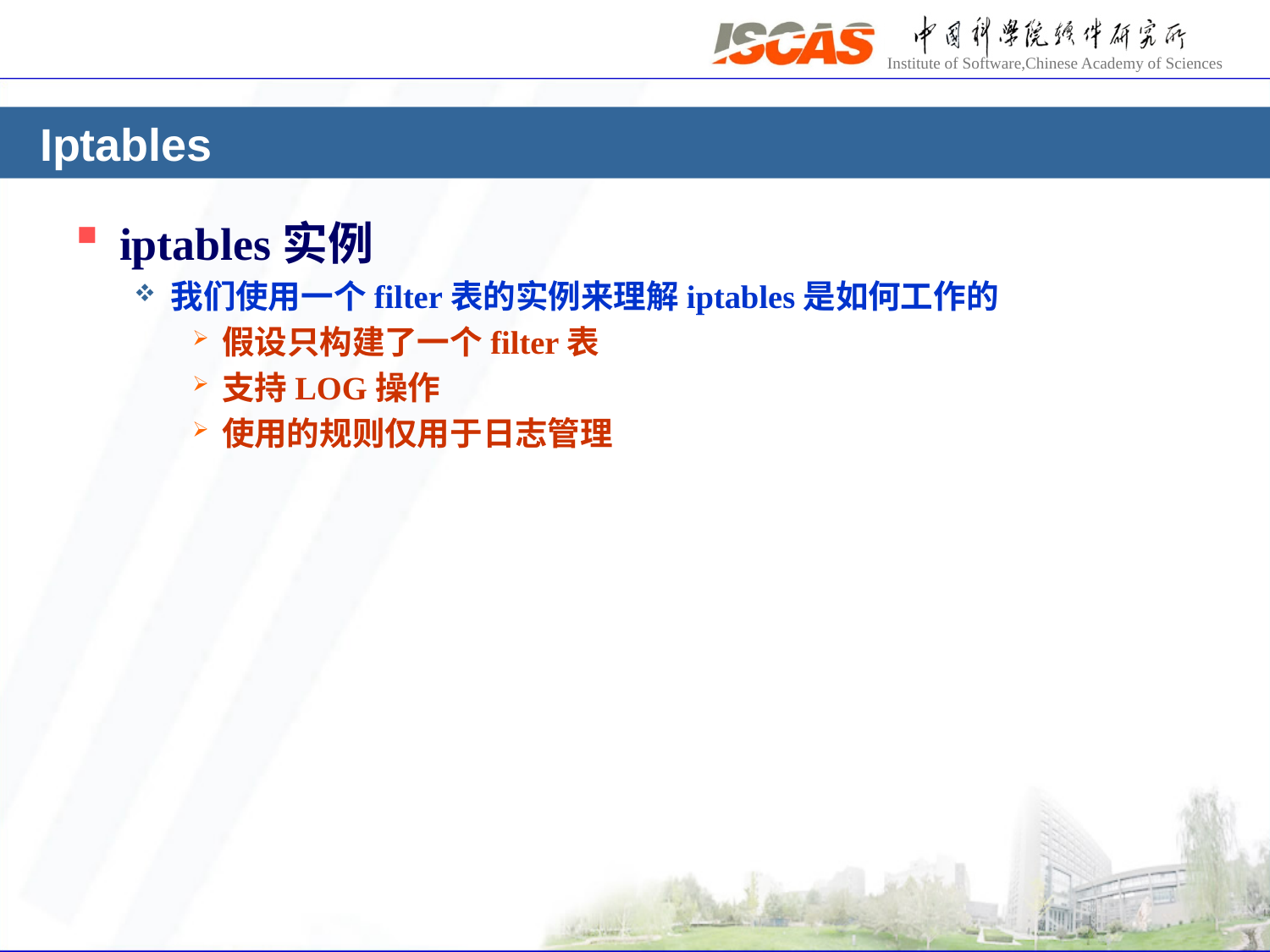

# Iptables
iptables实例
我们使用一个filter表的实例来理解iptables是如何工作的
假设只构建了一个filter表
支持LOG操作
使用的规则仅用于日志管理